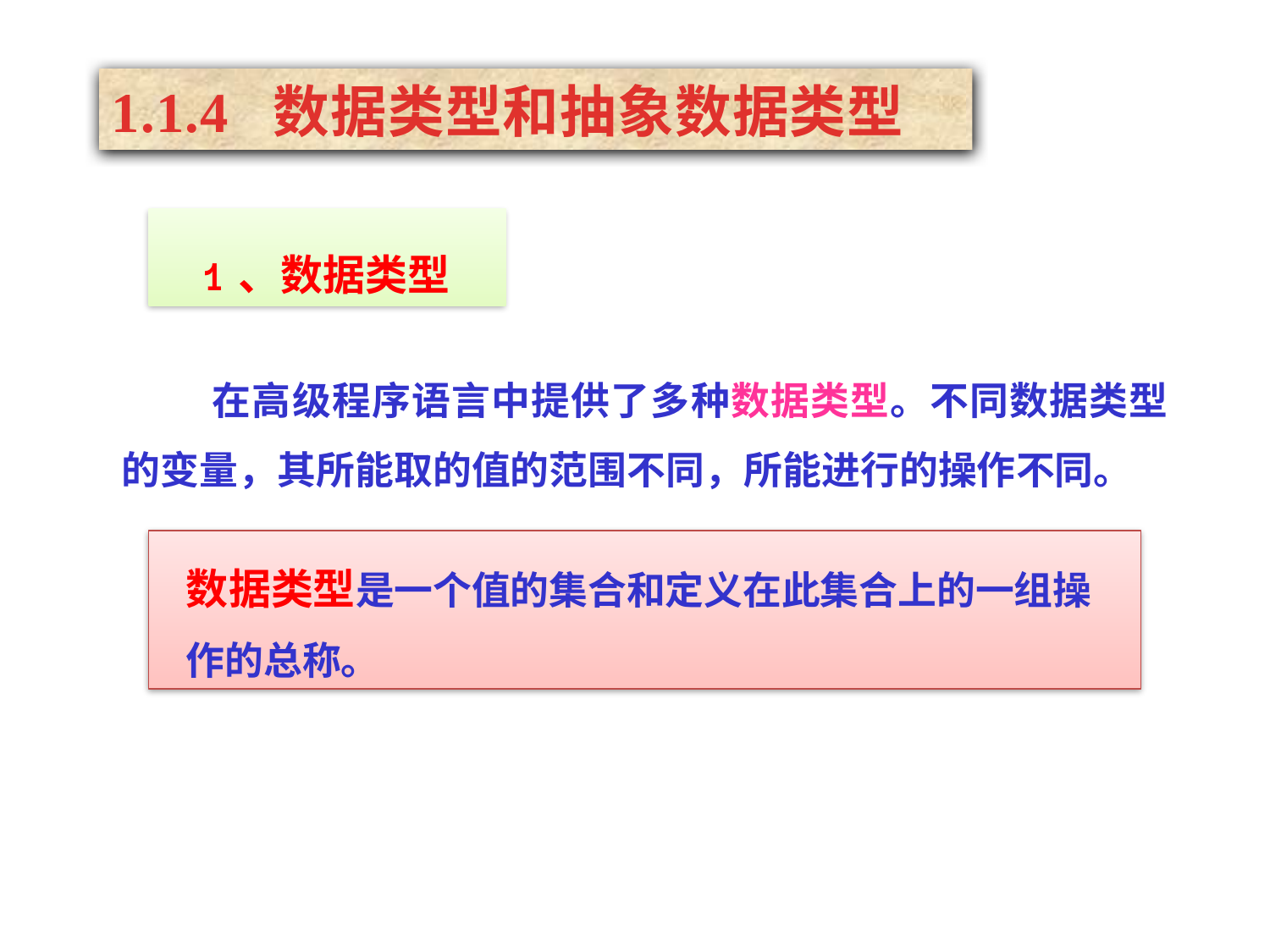

1.1.4  数据类型和抽象数据类型
1、数据类型
        在高级程序语言中提供了多种数据类型。不同数据类型的变量，其所能取的值的范围不同，所能进行的操作不同。
数据类型是一个值的集合和定义在此集合上的一组操作的总称。